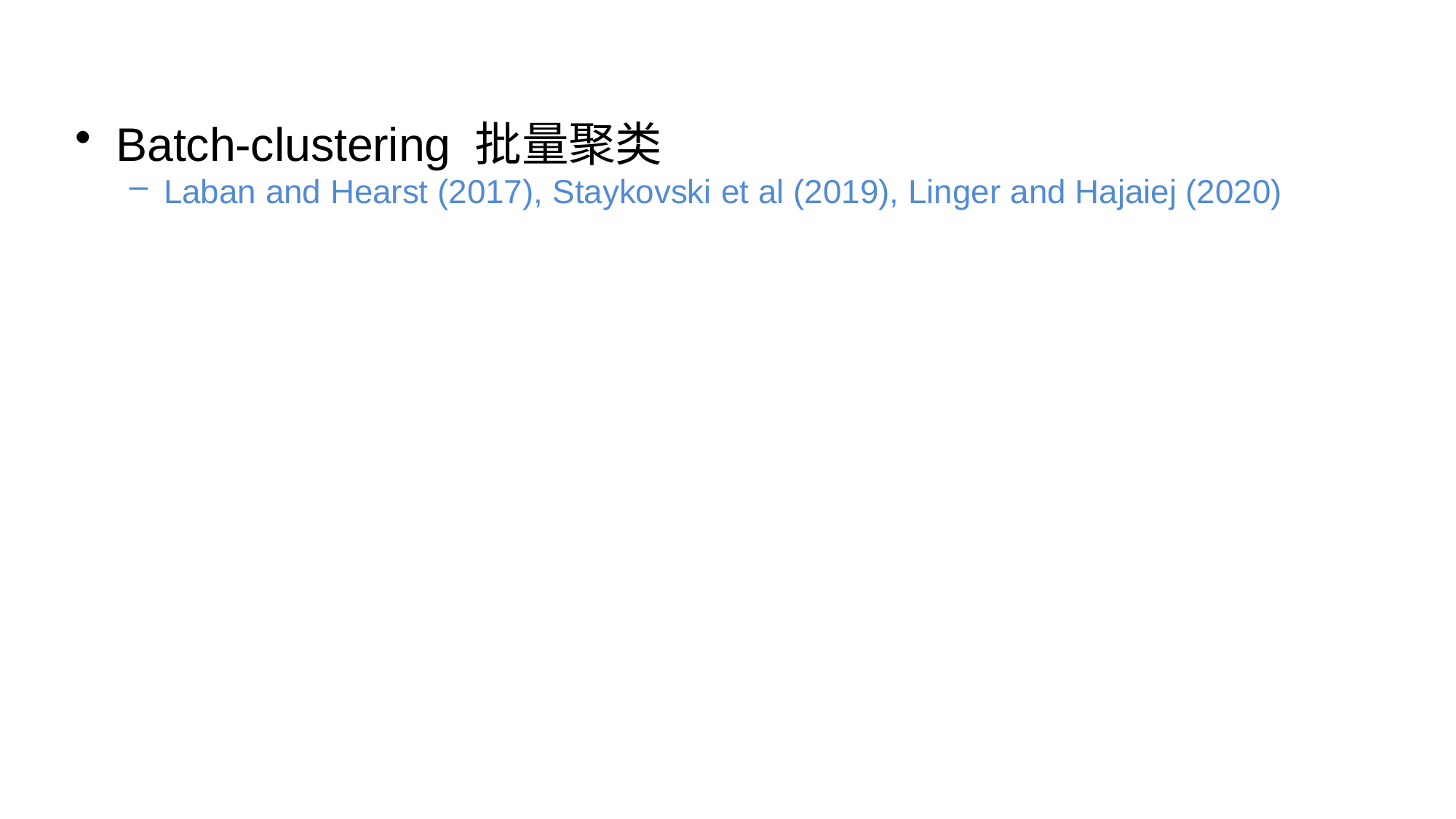

Batch-clustering 批量聚类
Laban and Hearst (2017), Staykovski et al (2019), Linger and Hajaiej (2020)
途径